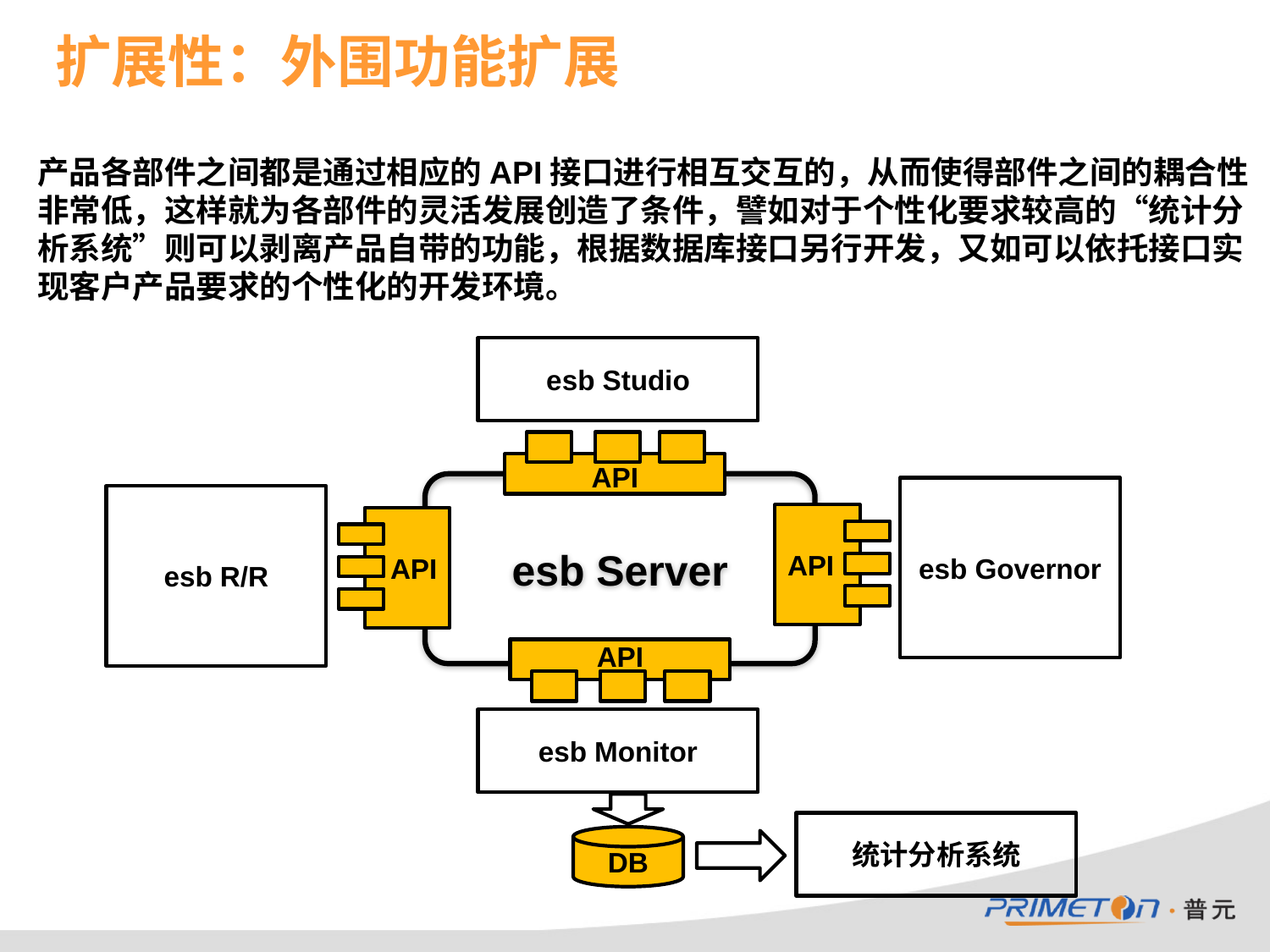

# 扩展性：外围功能扩展
产品各部件之间都是通过相应的API接口进行相互交互的，从而使得部件之间的耦合性非常低，这样就为各部件的灵活发展创造了条件，譬如对于个性化要求较高的“统计分析系统”则可以剥离产品自带的功能，根据数据库接口另行开发，又如可以依托接口实现客户产品要求的个性化的开发环境。
esb Studio

API
esb Server
esb Governor
esb R/R
API
API

API

esb Monitor

统计分析系统
DB